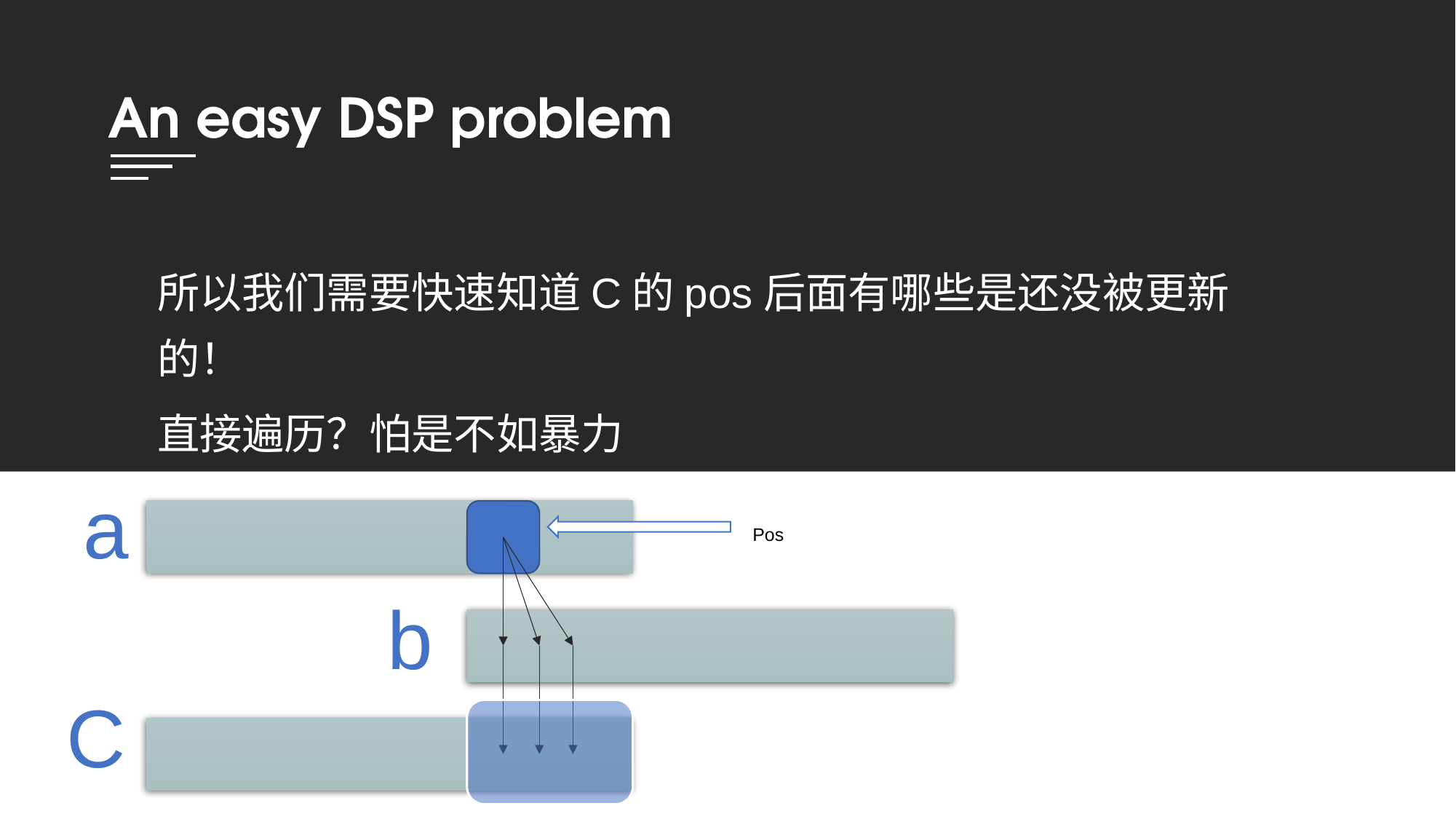

An easy DSP problem
所以我们需要快速知道C的pos后面有哪些是还没被更新的！
直接遍历？怕是不如暴力
使用数据结构：平衡二叉树（Splay,红黑树,Treap）
a

Pos

b

C